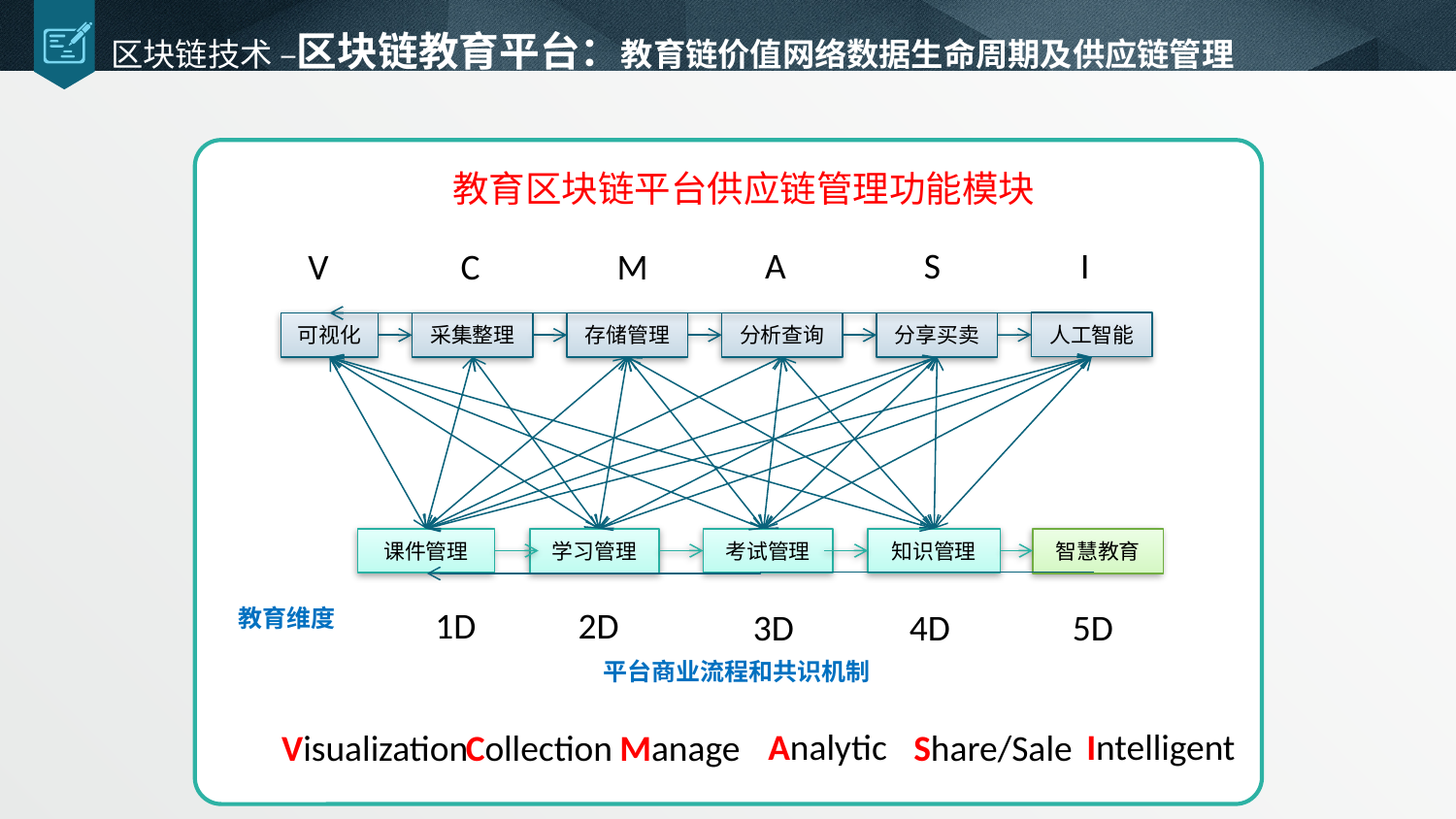

# 区块链技术 –区块链教育平台：教育链价值网络数据生命周期及供应链管理

教育区块链平台供应链管理功能模块
A
S
I
V
C
M
人工智能
可视化
采集整理
存储管理
分析查询
分享买卖
学习管理
课件管理
考试管理
知识管理
智慧教育
1D
教育维度
2D
3D
4D
5D
平台商业流程和共识机制
Analytic
Intelligent
Visualization
Collection
Manage
Share/Sale